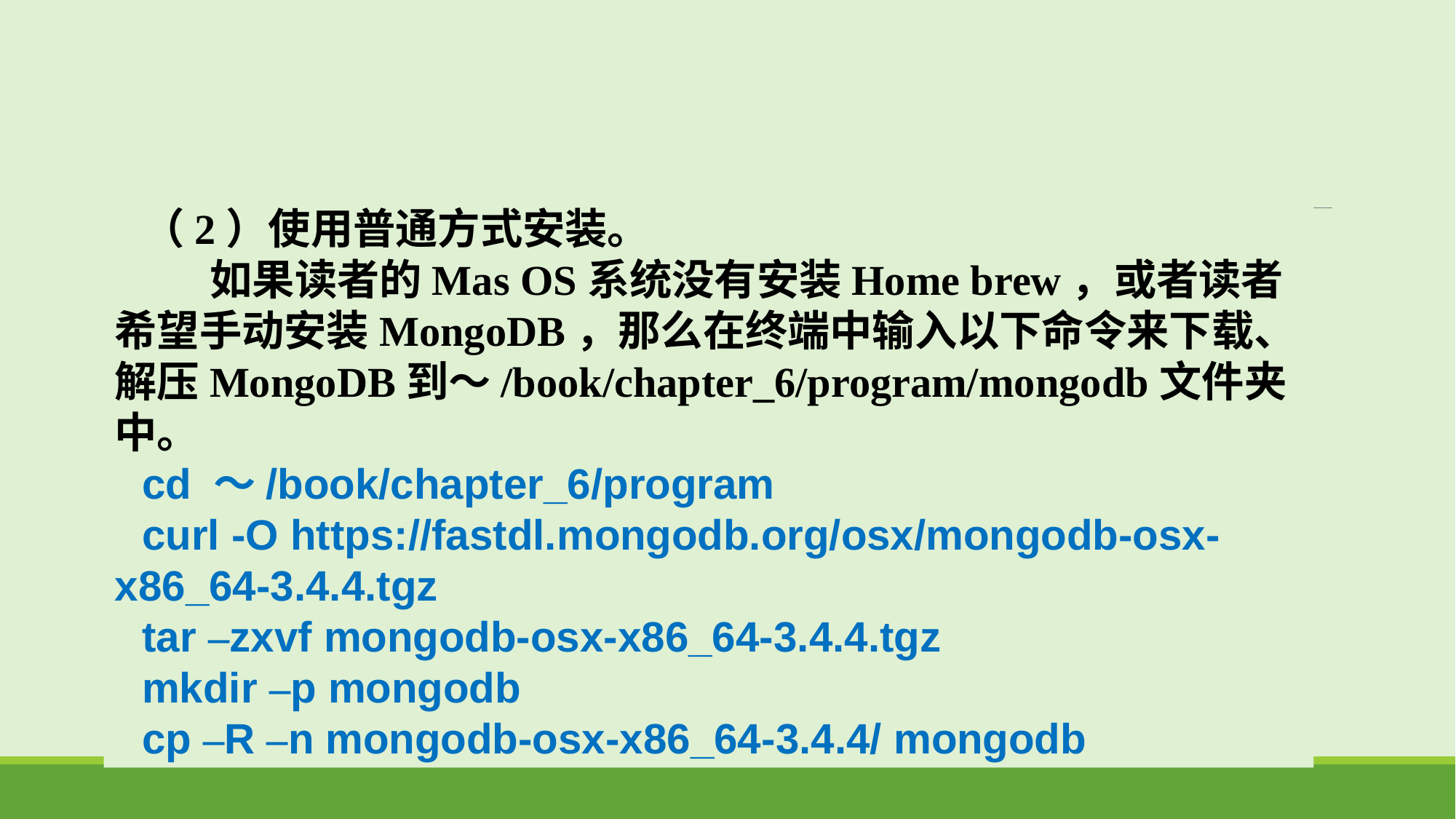

（2）使用普通方式安装。
      如果读者的Mas OS系统没有安装Home brew，或者读者希望手动安装MongoDB，那么在终端中输入以下命令来下载、解压MongoDB到～/book/chapter_6/program/mongodb文件夹中。
cd ～/book/chapter_6/program
curl -O https://fastdl.mongodb.org/osx/mongodb-osx-x86_64-3.4.4.tgz
tar –zxvf mongodb-osx-x86_64-3.4.4.tgz
mkdir –p mongodb
cp –R –n mongodb-osx-x86_64-3.4.4/ mongodb